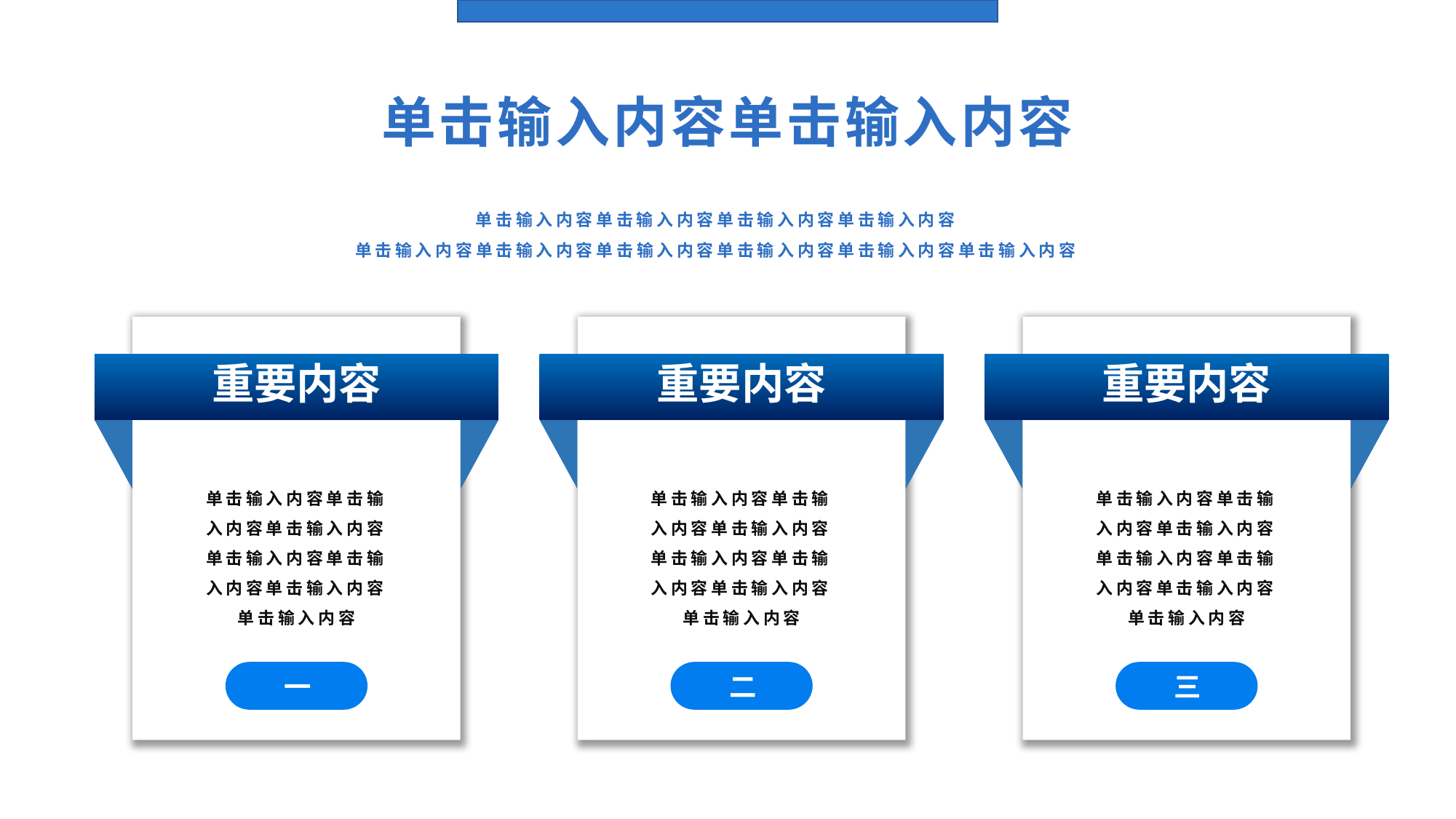

单击输入内容单击输入内容
单击输入内容单击输入内容单击输入内容单击输入内容
单击输入内容单击输入内容单击输入内容单击输入内容单击输入内容单击输入内容

重要内容

单击输入内容单击输入内容单击输入内容单击输入内容单击输入内容单击输入内容单击输入内容

一

重要内容

单击输入内容单击输入内容单击输入内容单击输入内容单击输入内容单击输入内容单击输入内容

二

重要内容

单击输入内容单击输入内容单击输入内容单击输入内容单击输入内容单击输入内容单击输入内容

三